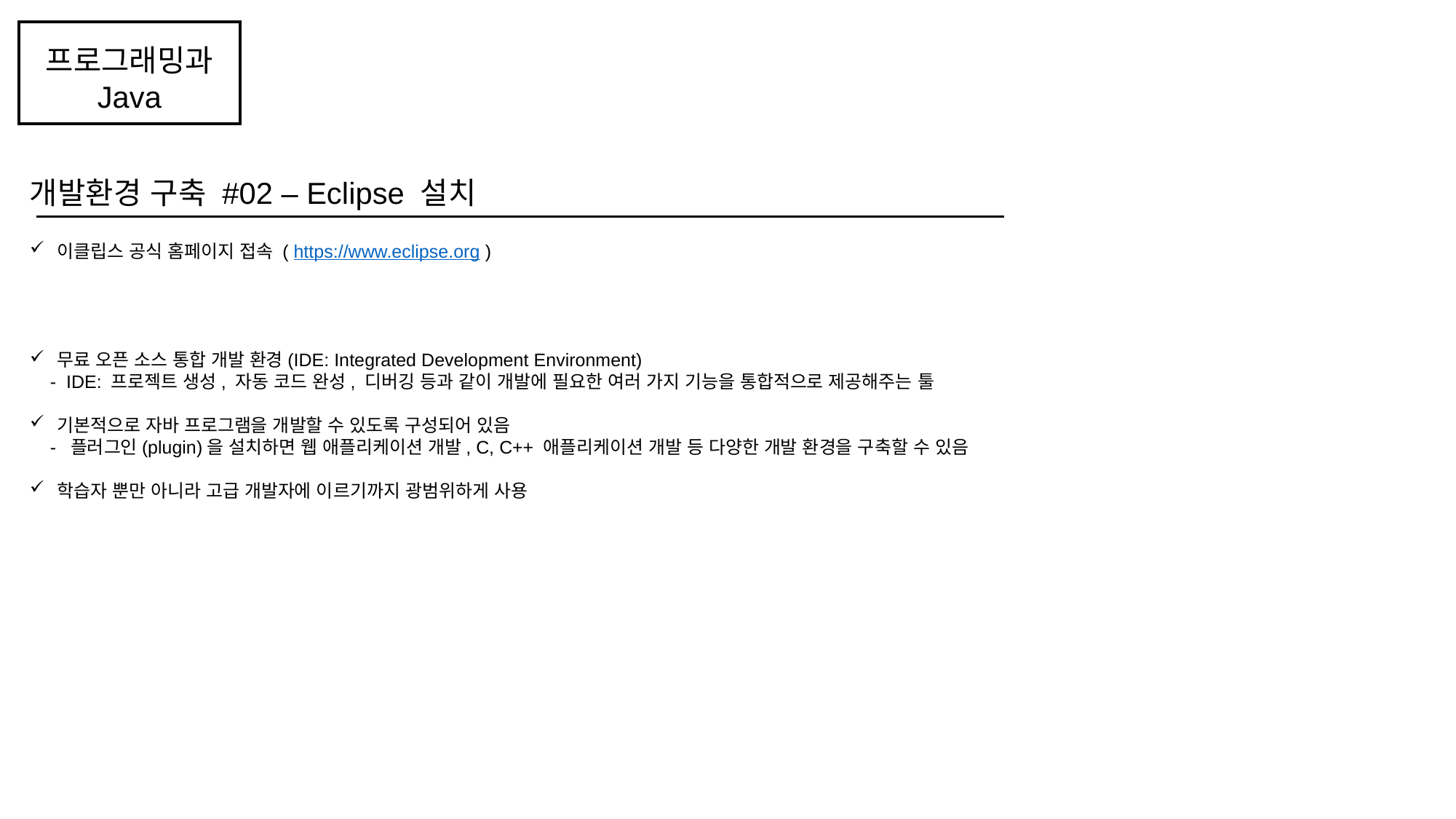

프로그래밍과
Java
개발환경 구축 #02 – Eclipse 설치

이클립스 공식 홈페이지 접속 ( https://www.eclipse.org )

무료 오픈 소스 통합 개발 환경(IDE: Integrated Development Environment)
    -  IDE: 프로젝트 생성, 자동 코드 완성, 디버깅 등과 같이 개발에 필요한 여러 가지 기능을 통합적으로 제공해주는 툴

기본적으로 자바 프로그램을 개발할 수 있도록 구성되어 있음
    -  플러그인(plugin)을 설치하면 웹 애플리케이션 개발, C, C++ 애플리케이션 개발 등 다양한 개발 환경을 구축할 수 있음

학습자 뿐만 아니라 고급 개발자에 이르기까지 광범위하게 사용